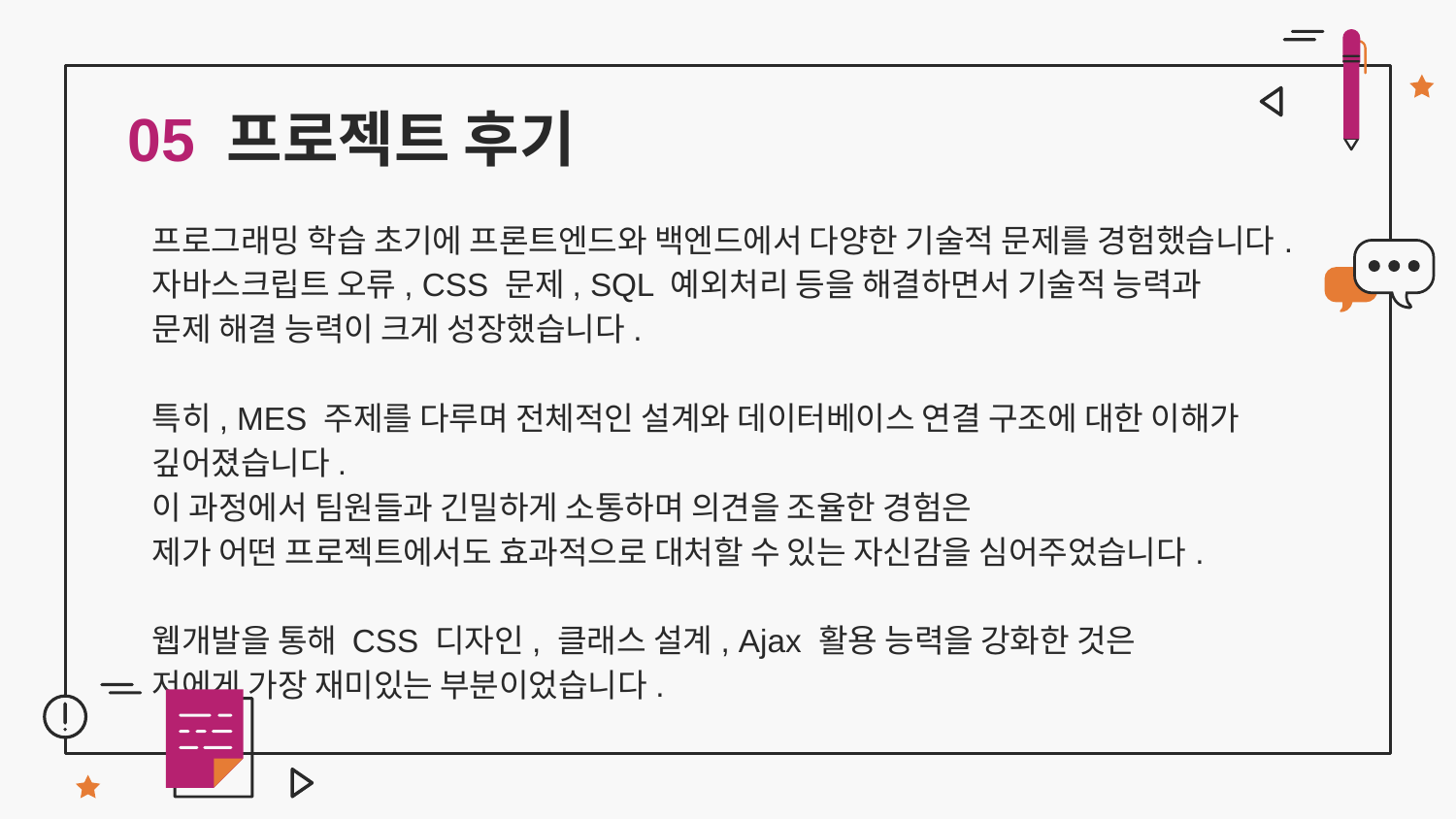

# 05 프로젝트 후기
프로그래밍 학습 초기에 프론트엔드와 백엔드에서 다양한 기술적 문제를 경험했습니다.
자바스크립트 오류, CSS 문제, SQL 예외처리 등을 해결하면서 기술적 능력과
문제 해결 능력이 크게 성장했습니다.

특히, MES 주제를 다루며 전체적인 설계와 데이터베이스 연결 구조에 대한 이해가 깊어졌습니다.
이 과정에서 팀원들과 긴밀하게 소통하며 의견을 조율한 경험은
제가 어떤 프로젝트에서도 효과적으로 대처할 수 있는 자신감을 심어주었습니다.

웹개발을 통해 CSS 디자인, 클래스 설계, Ajax 활용 능력을 강화한 것은
저에게 가장 재미있는 부분이었습니다.